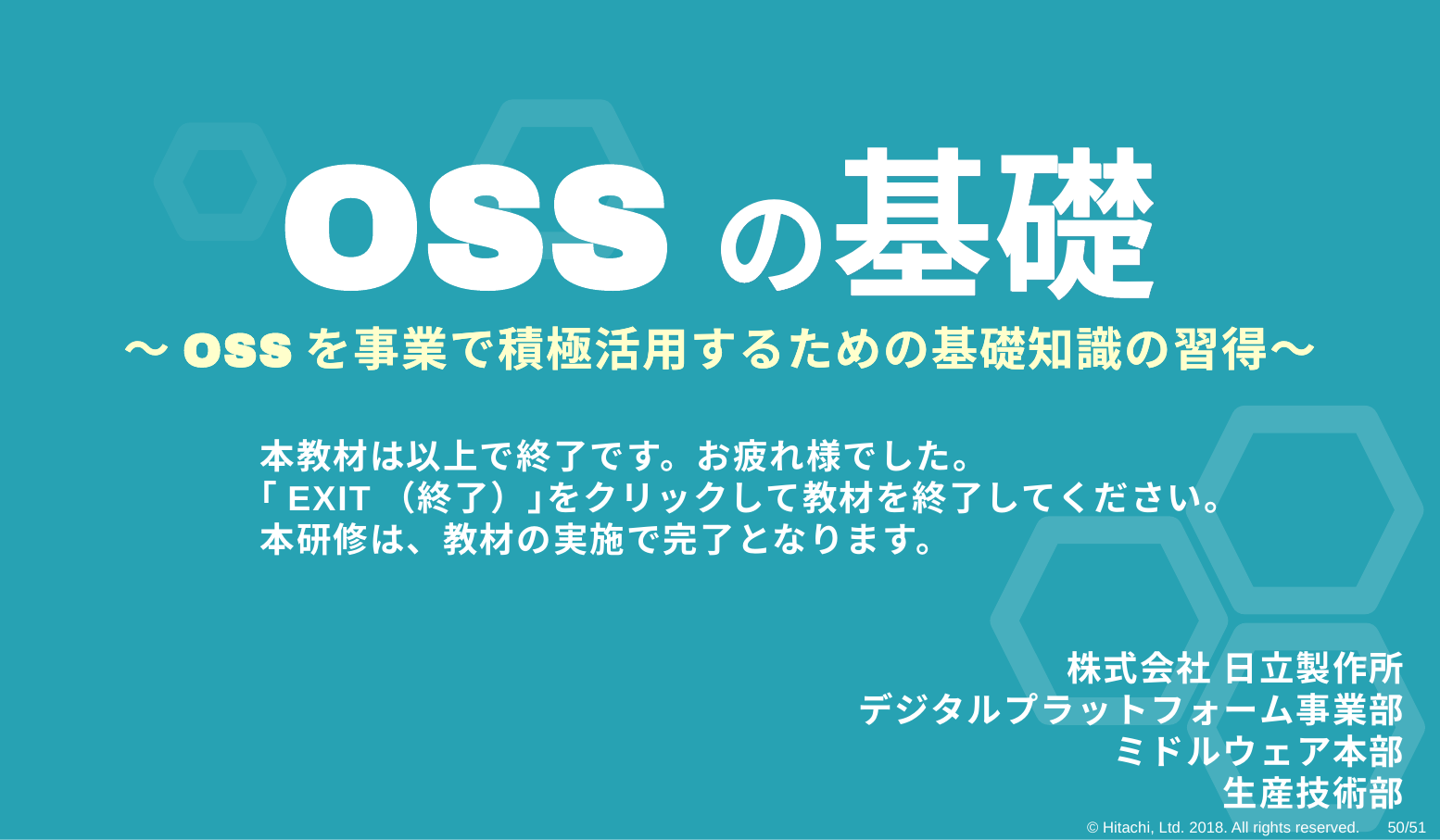

OSSの基礎
～OSSを事業で積極活用するための基礎知識の習得～
OSSの基礎
～OSSを事業で積極活用するための基礎知識の習得～

本教材は以上で終了です。お疲れ様でした。
｢EXIT（終了）｣をクリックして教材を終了してください。
本研修は、教材の実施で完了となります。
株式会社 日立製作所
デジタルプラットフォーム事業部
ミドルウェア本部
生産技術部
© Hitachi, Ltd. 2018. All rights reserved. 　50/51